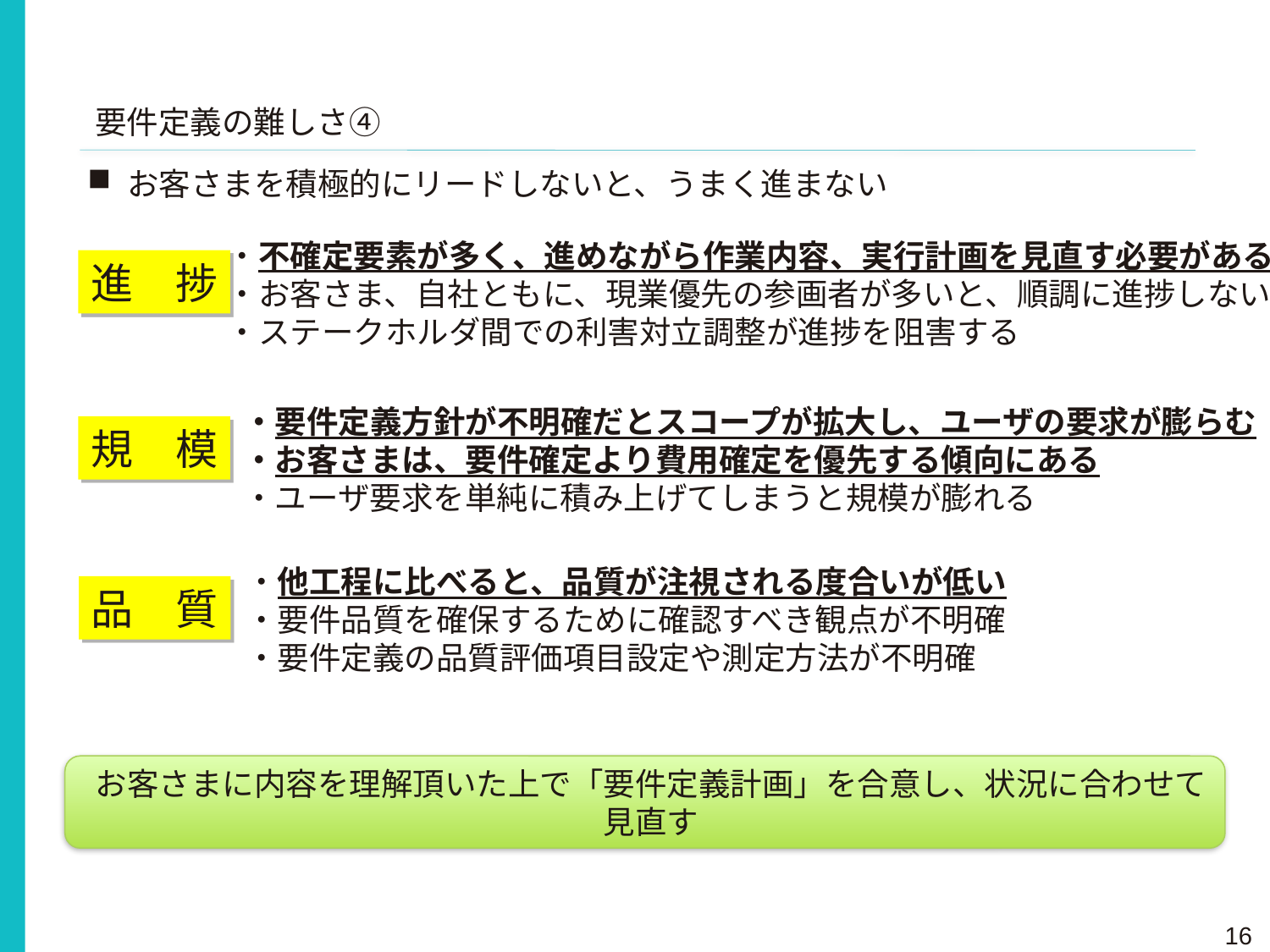

要件定義の難しさ④
お客さまを積極的にリードしないと、うまく進まない
・不確定要素が多く、進めながら作業内容、実行計画を見直す必要がある
・お客さま、自社ともに、現業優先の参画者が多いと、順調に進捗しない
・ステークホルダ間での利害対立調整が進捗を阻害する
進　捗
・要件定義方針が不明確だとスコープが拡大し、ユーザの要求が膨らむ
・お客さまは、要件確定より費用確定を優先する傾向にある
・ユーザ要求を単純に積み上げてしまうと規模が膨れる
規　模
・他工程に比べると、品質が注視される度合いが低い
・要件品質を確保するために確認すべき観点が不明確
・要件定義の品質評価項目設定や測定方法が不明確
品　質
お客さまに内容を理解頂いた上で「要件定義計画」を合意し、状況に合わせて見直す
16